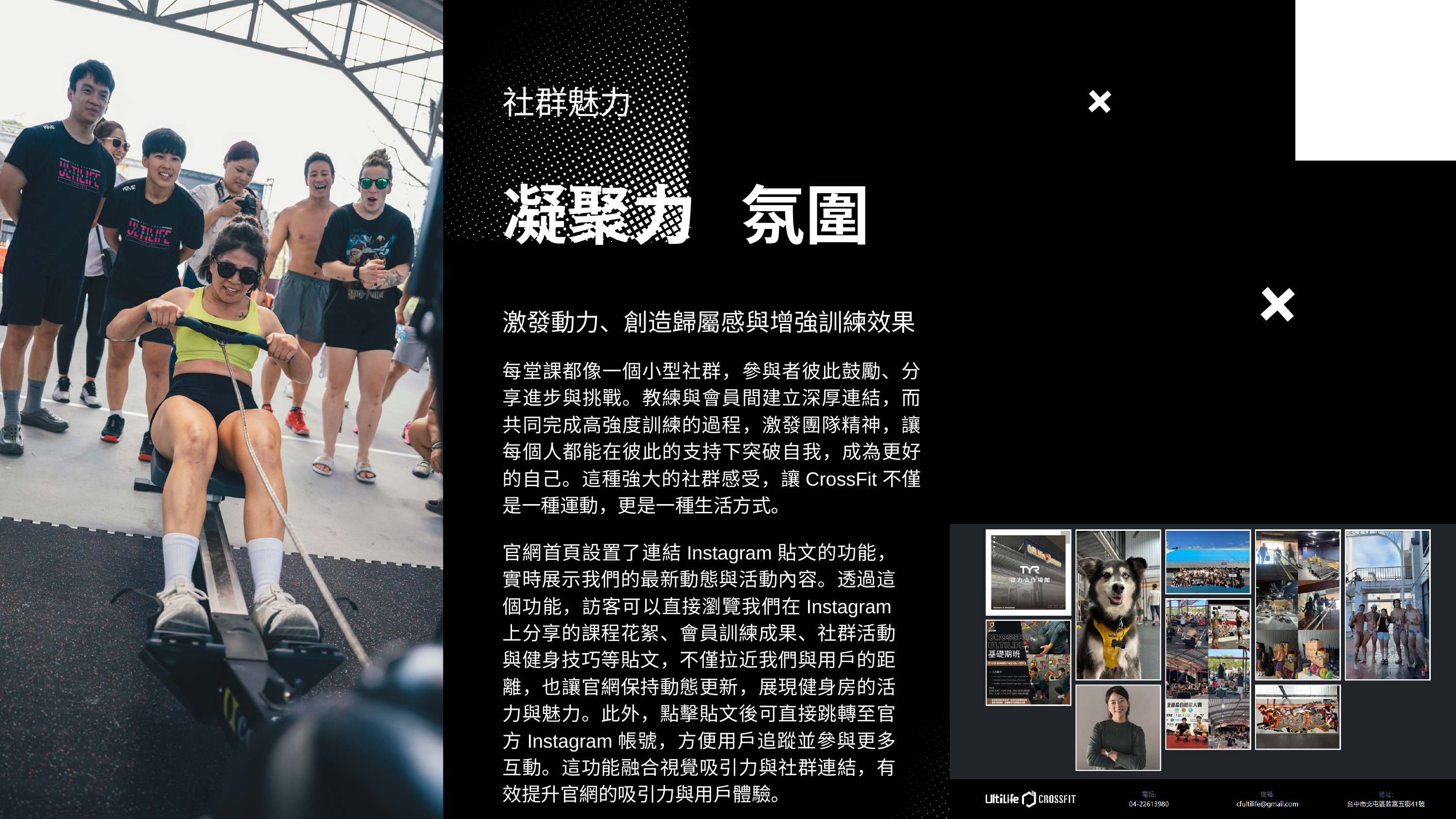

社群魅力

凝聚力   氛圍

激發動力、創造歸屬感與增強訓練效果
每堂課都像一個小型社群，參與者彼此鼓勵、分享進步與挑戰。教練與會員間建立深厚連結，而共同完成高強度訓練的過程，激發團隊精神，讓每個人都能在彼此的支持下突破自我，成為更好的自己。這種強大的社群感受，讓CrossFit不僅是一種運動，更是一種生活方式。

官網首頁設置了連結Instagram貼文的功能，實時展示我們的最新動態與活動內容。透過這個功能，訪客可以直接瀏覽我們在Instagram上分享的課程花絮、會員訓練成果、社群活動與健身技巧等貼文，不僅拉近我們與用戶的距離，也讓官網保持動態更新，展現健身房的活力與魅力。此外，點擊貼文後可直接跳轉至官方Instagram帳號，方便用戶追蹤並參與更多互動。這功能融合視覺吸引力與社群連結，有效提升官網的吸引力與用戶體驗。